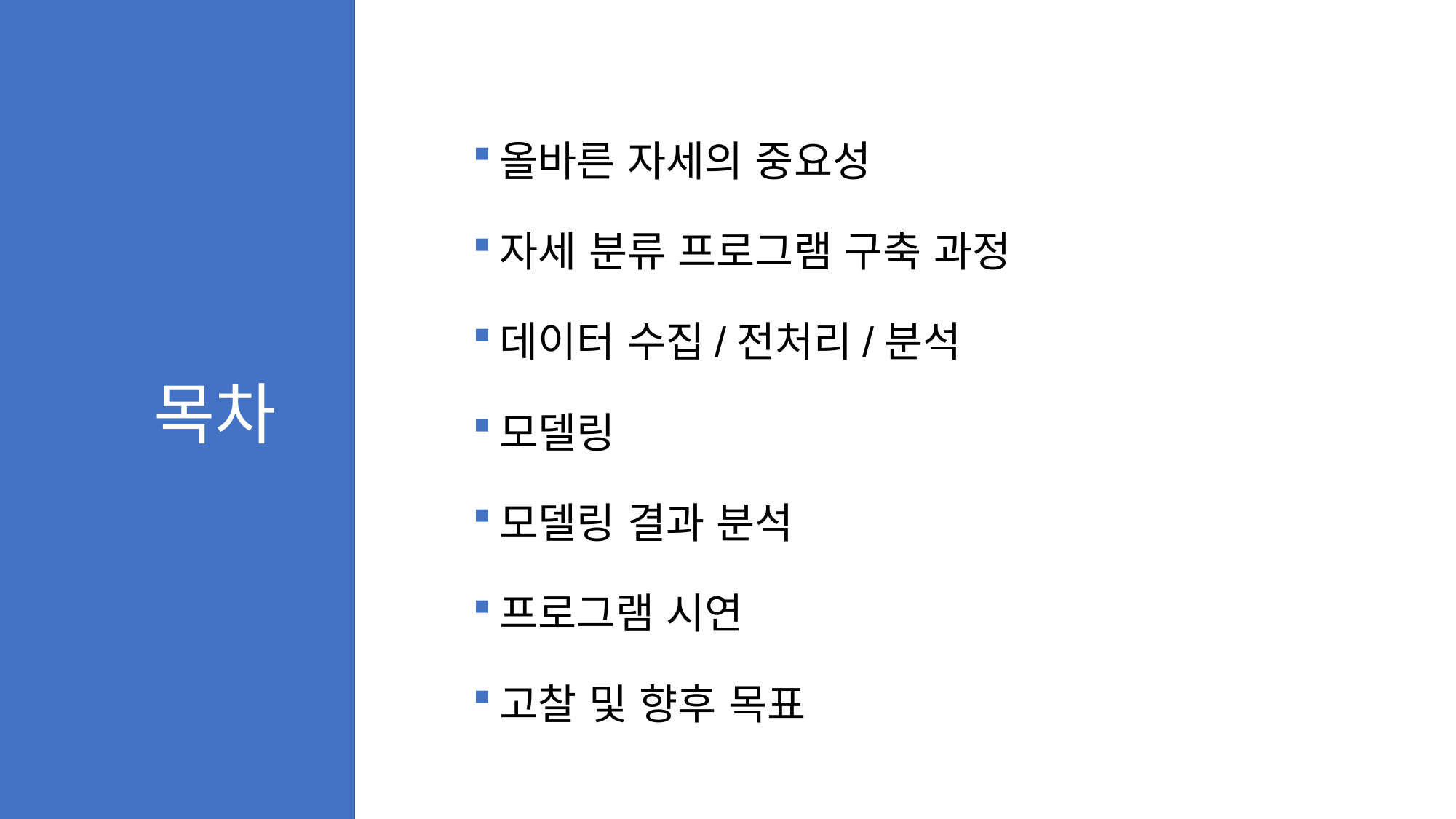

올바른 자세의 중요성
자세 분류 프로그램 구축 과정
데이터 수집/전처리/분석
모델링
모델링 결과 분석
프로그램 시연
고찰 및 향후 목표
# 목차